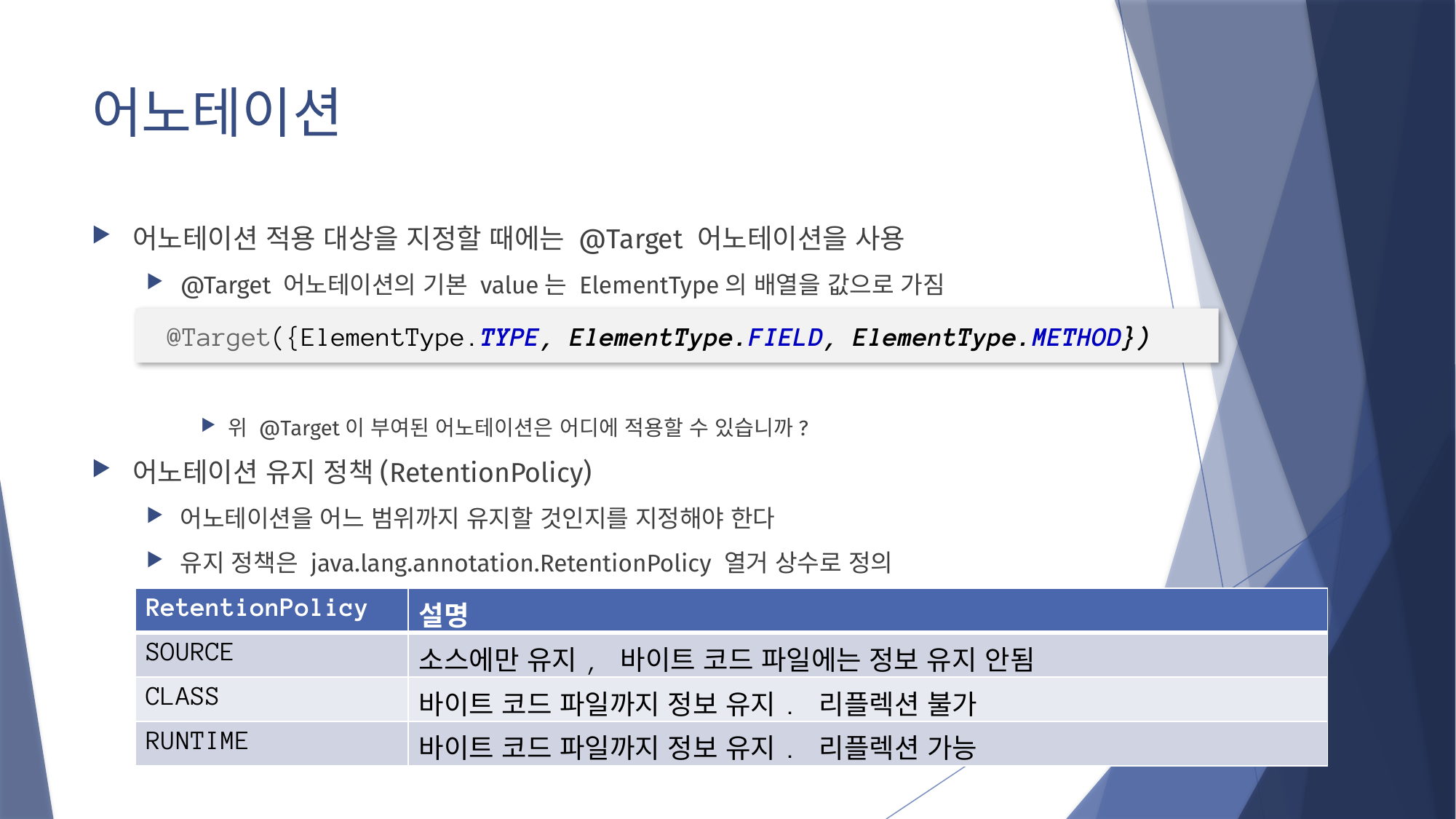

# 어노테이션
어노테이션 적용 대상을 지정할 때에는 @Target 어노테이션을 사용
@Target 어노테이션의 기본 value는 ElementType의 배열을 값으로 가짐

위 @Target이 부여된 어노테이션은 어디에 적용할 수 있습니까?
어노테이션 유지 정책(RetentionPolicy)
어노테이션을 어느 범위까지 유지할 것인지를 지정해야 한다
유지 정책은 java.lang.annotation.RetentionPolicy 열거 상수로 정의

@Target({ElementType.TYPE, ElementType.FIELD, ElementType.METHOD})
| RetentionPolicy | 설명 |
| --- | --- |
| SOURCE | 소스에만 유지, 바이트 코드 파일에는 정보 유지 안됨 |
| CLASS | 바이트 코드 파일까지 정보 유지. 리플렉션 불가 |
| RUNTIME | 바이트 코드 파일까지 정보 유지. 리플렉션 가능 |